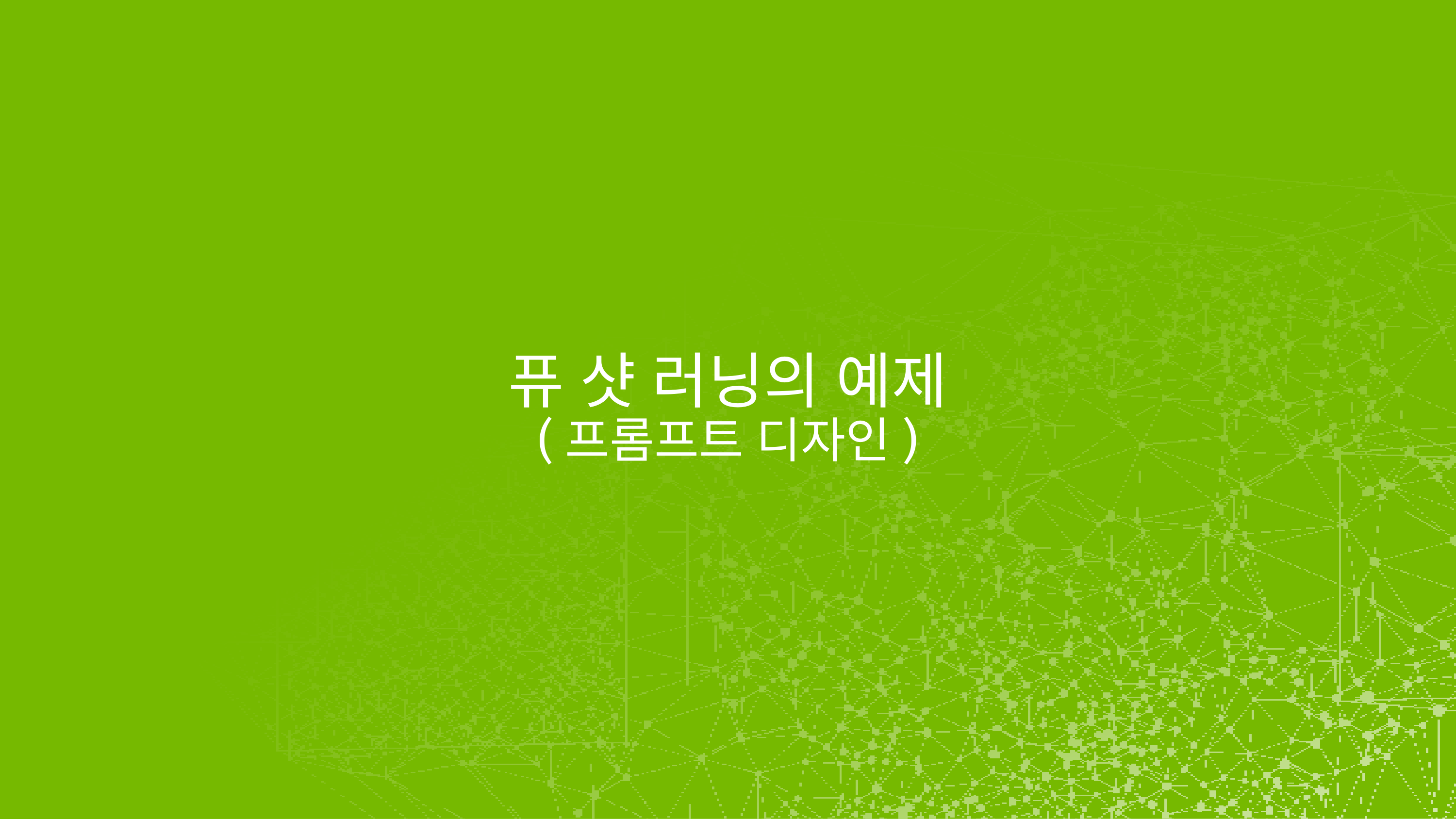

# 퓨 샷 러닝의 예제 (프롬프트 디자인)